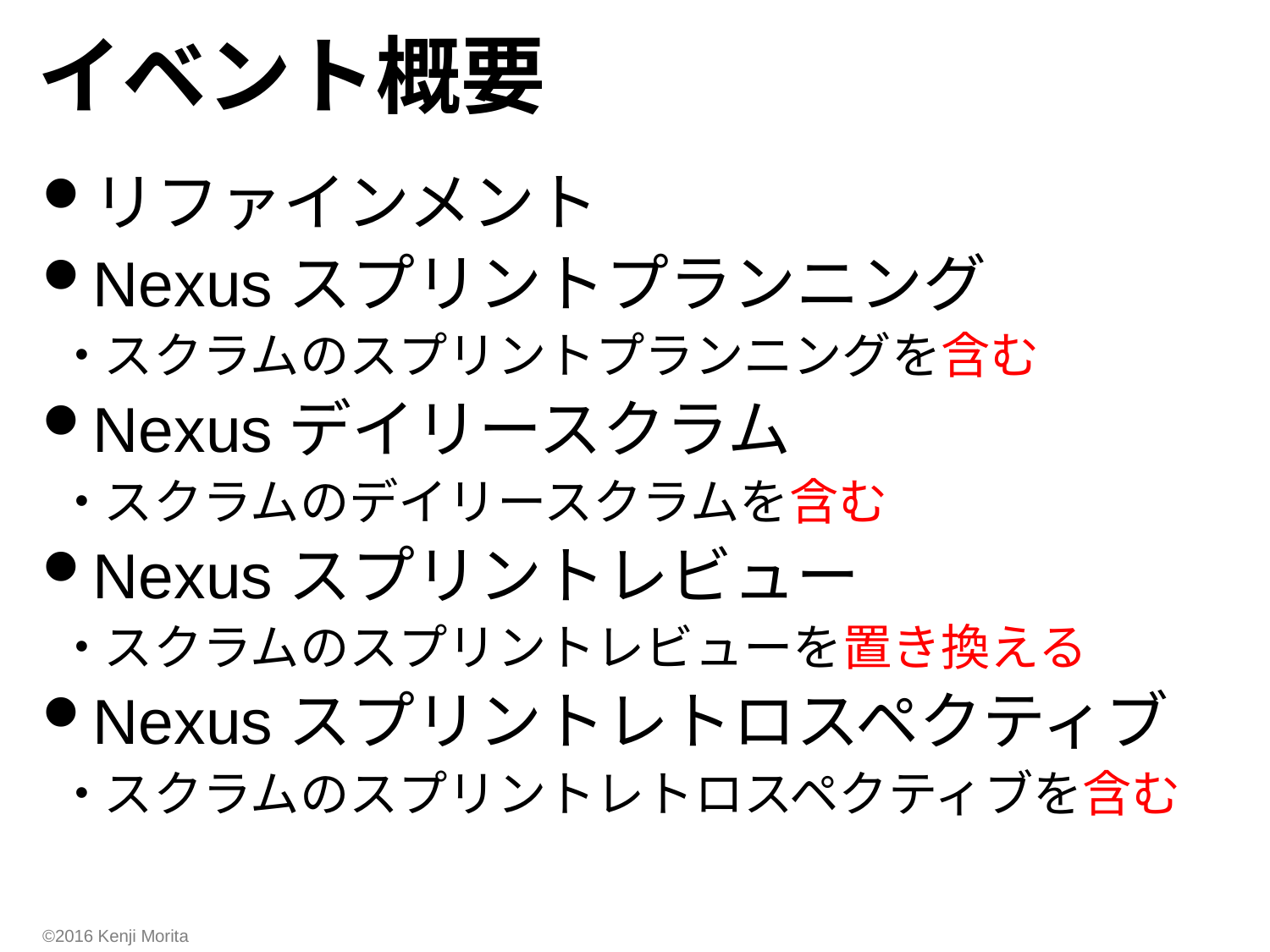

# イベント概要
リファインメント
Nexusスプリントプランニング
スクラムのスプリントプランニングを含む
Nexusデイリースクラム
スクラムのデイリースクラムを含む
Nexusスプリントレビュー
スクラムのスプリントレビューを置き換える
Nexusスプリントレトロスペクティブ
スクラムのスプリントレトロスペクティブを含む